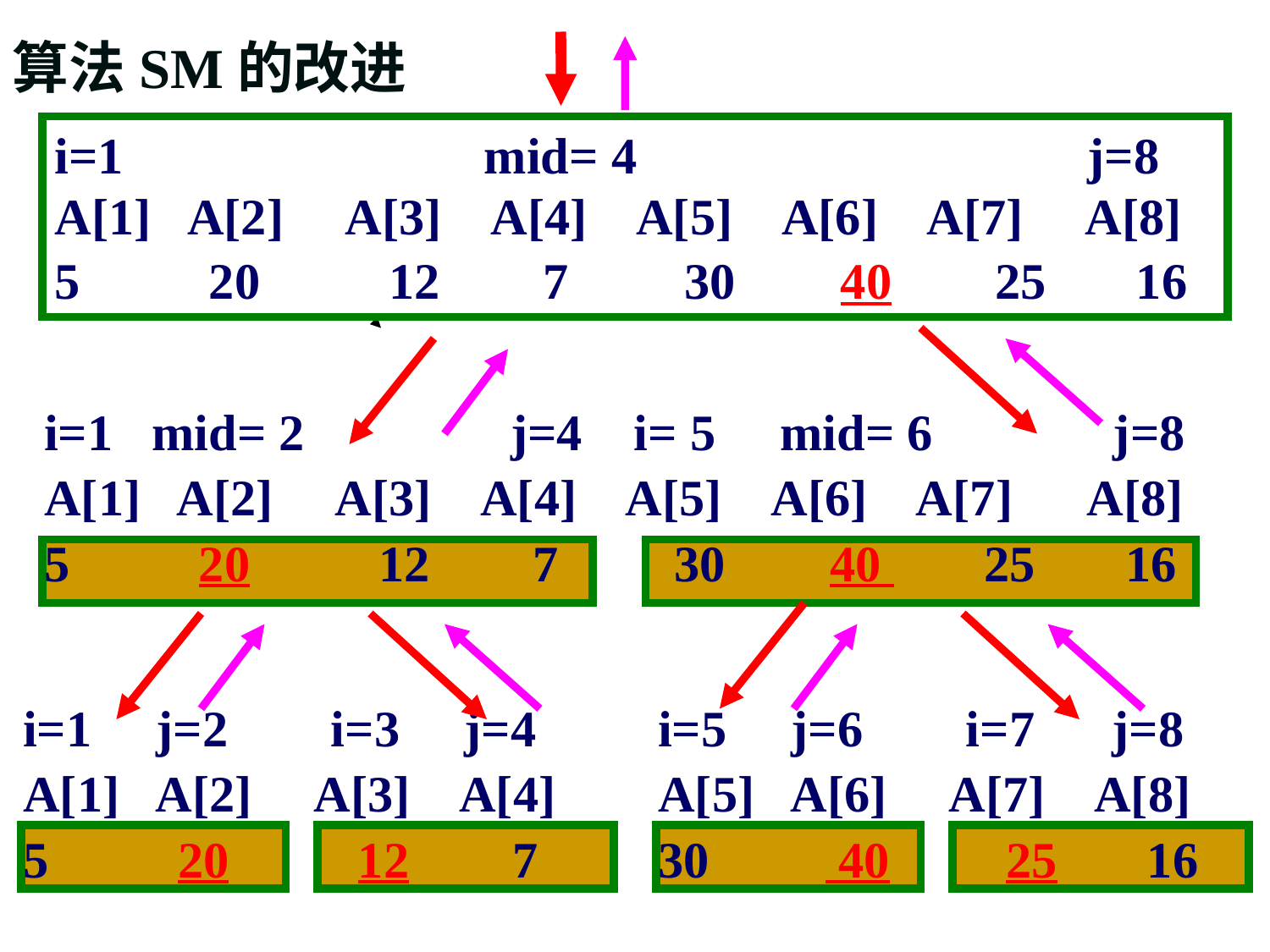

算法SM的改进

i=1                            mid= 4                                   j=8 A[1]   A[2]     A[3]    A[4]    A[5]    A[6]    A[7]     A[8]
5          20          12        7         30        40        25       16

i=1   mid= 2                j=4    i= 5     mid= 6              j=8
A[1]   A[2]     A[3]    A[4]    A[5]    A[6]    A[7]      A[8]
5          20          12        7         30        40        25       16

i=1     j=2        i=3     j=4
A[1]   A[2]     A[3]    A[4]
5          20          12        7

i=5     j=6        i=7      j=8
A[5]   A[6]     A[7]    A[8]
30          40         25       16